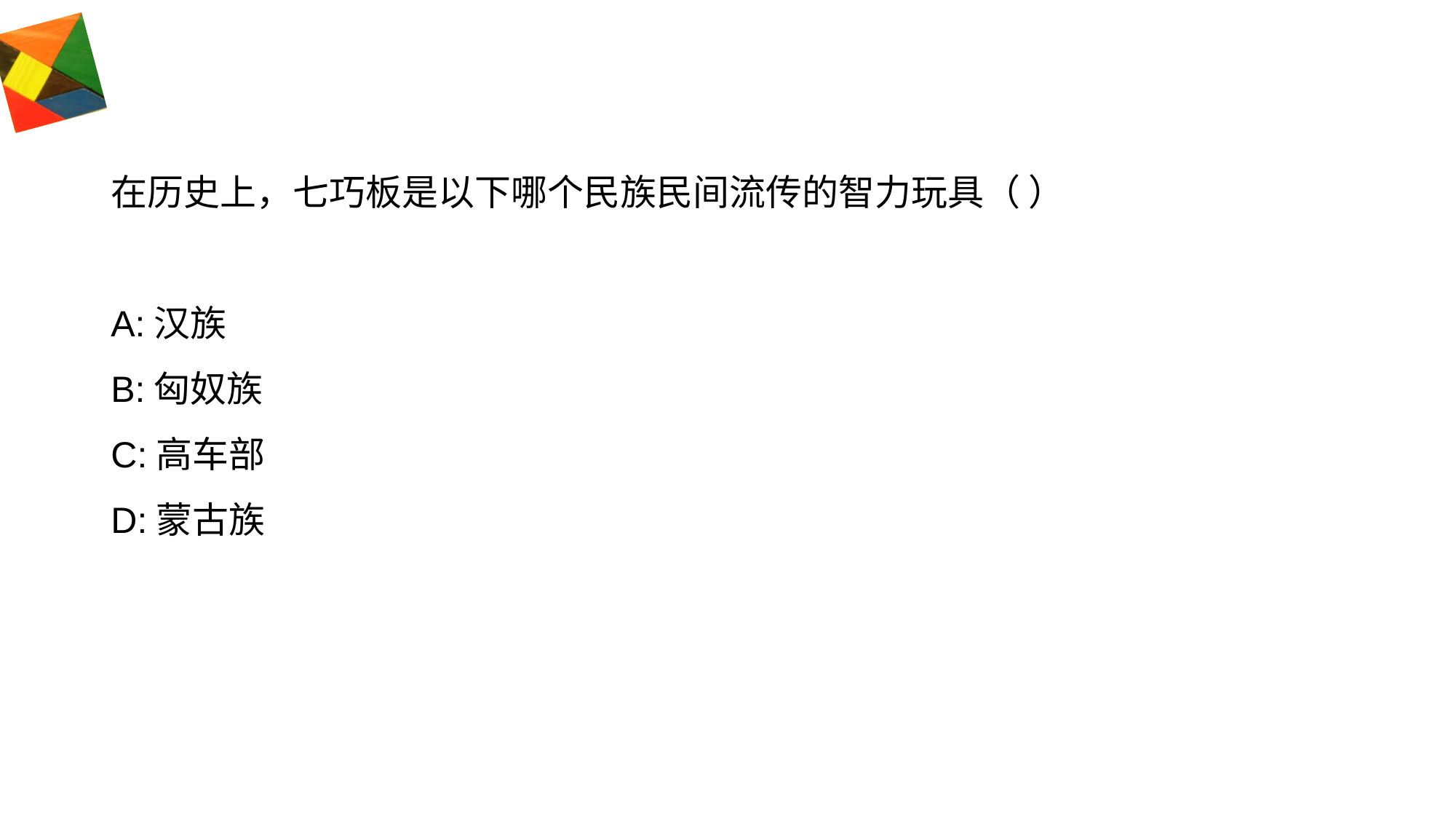

#
在历史上，七巧板是以下哪个民族民间流传的智力玩具（ ）

A:汉族
B:匈奴族
C:高车部
D:蒙古族

128